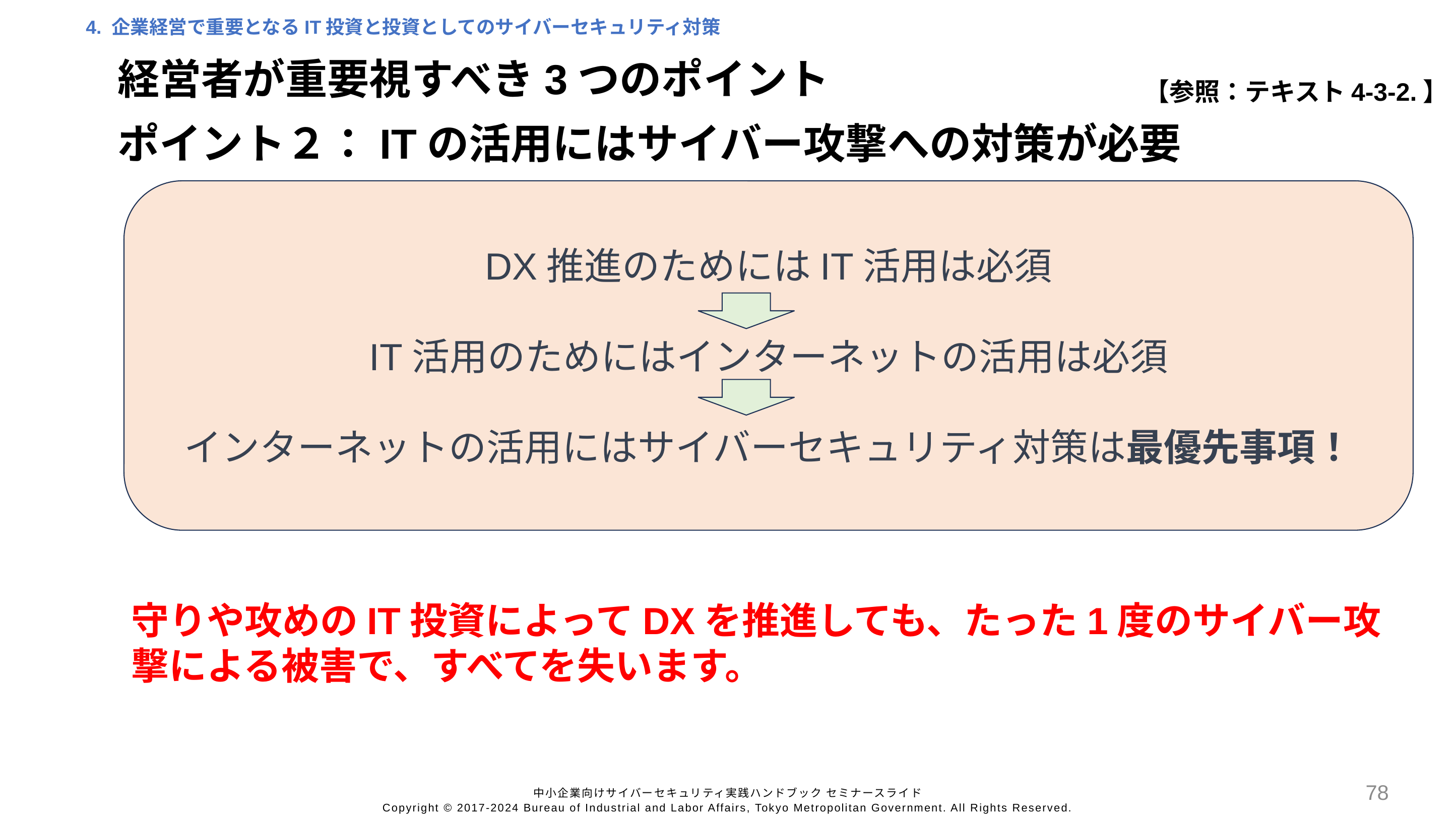

4. 企業経営で重要となるIT投資と投資としてのサイバーセキュリティ対策
経営者が重要視すべき3つのポイント
【参照：テキスト4-3-2.】
ポイント２：ITの活用にはサイバー攻撃への対策が必要
DX推進のためにはIT活用は必須

IT活用のためにはインターネットの活用は必須

インターネットの活用にはサイバーセキュリティ対策は最優先事項！

守りや攻めのIT投資によってDXを推進しても、たった1度のサイバー攻撃による被害で、すべてを失います。
78